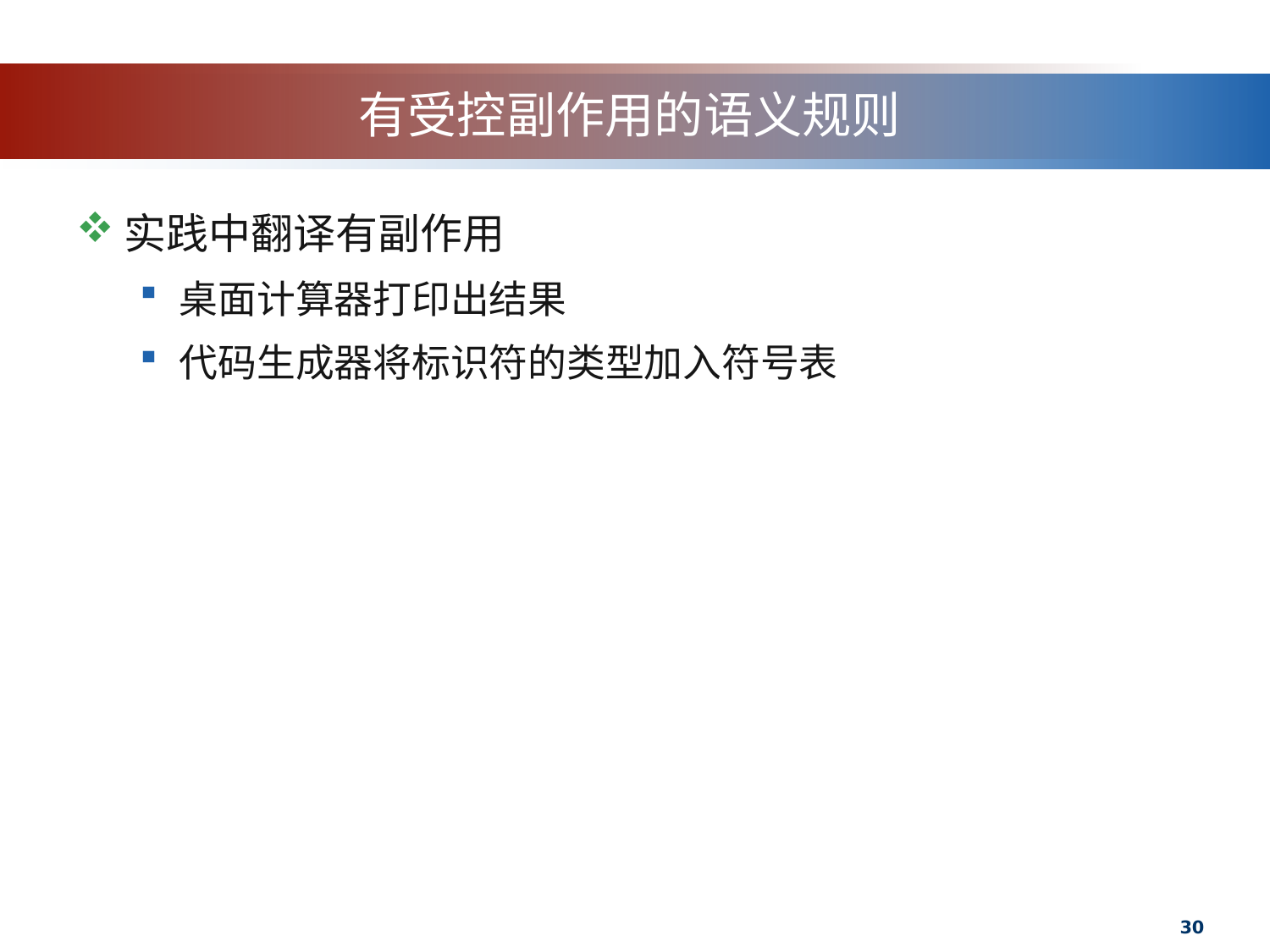

# 有受控副作用的语义规则
实践中翻译有副作用
桌面计算器打印出结果
代码生成器将标识符的类型加入符号表
30